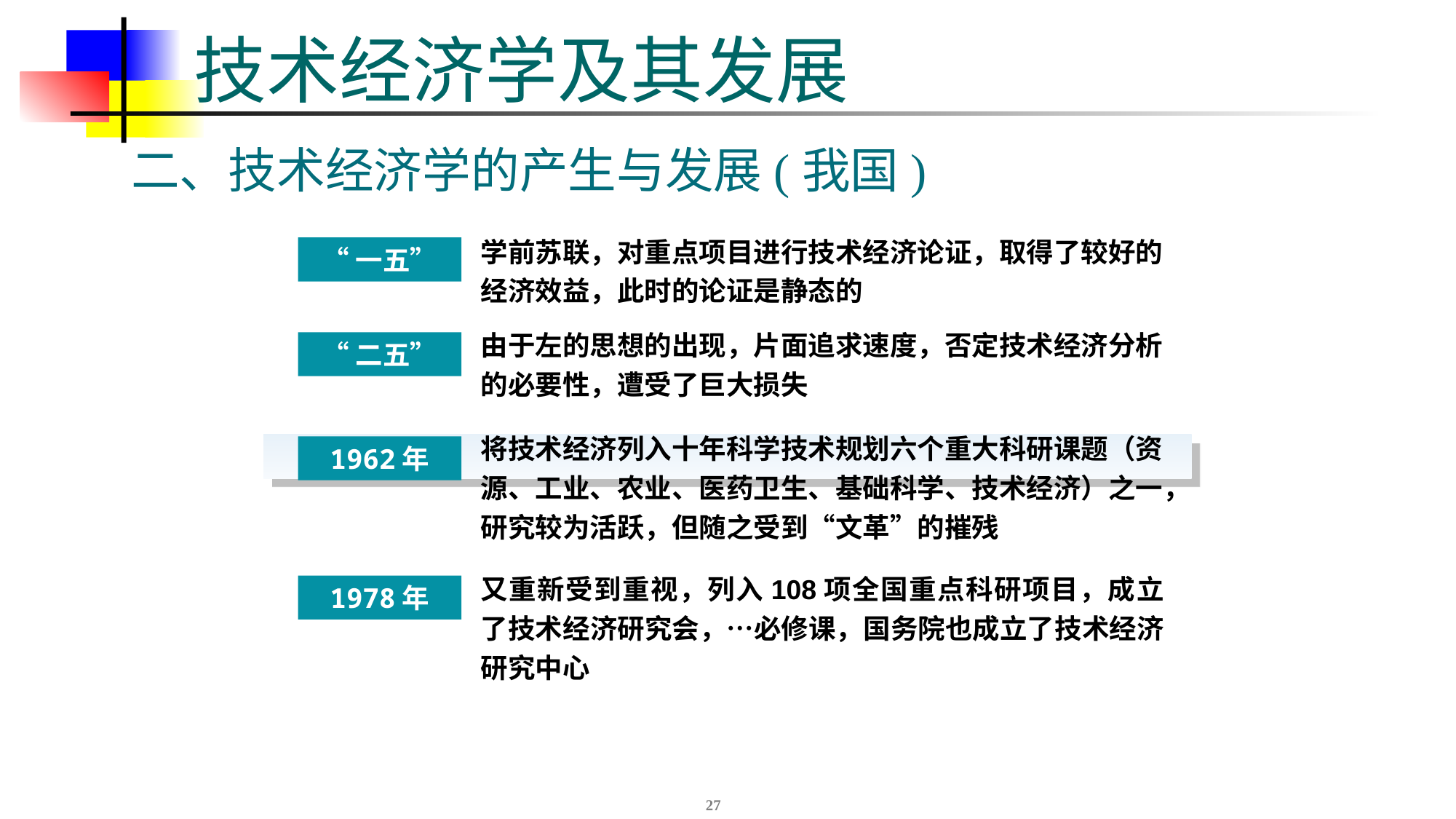

# 技术经济学及其发展
二、技术经济学的产生与发展(我国)
学前苏联，对重点项目进行技术经济论证，取得了较好的经济效益，此时的论证是静态的
“一五”
由于左的思想的出现，片面追求速度，否定技术经济分析的必要性，遭受了巨大损失
“二五”
将技术经济列入十年科学技术规划六个重大科研课题（资源、工业、农业、医药卫生、基础科学、技术经济）之一，研究较为活跃，但随之受到“文革”的摧残

1962年
又重新受到重视，列入108项全国重点科研项目，成立了技术经济研究会，…必修课，国务院也成立了技术经济研究中心
1978年
27